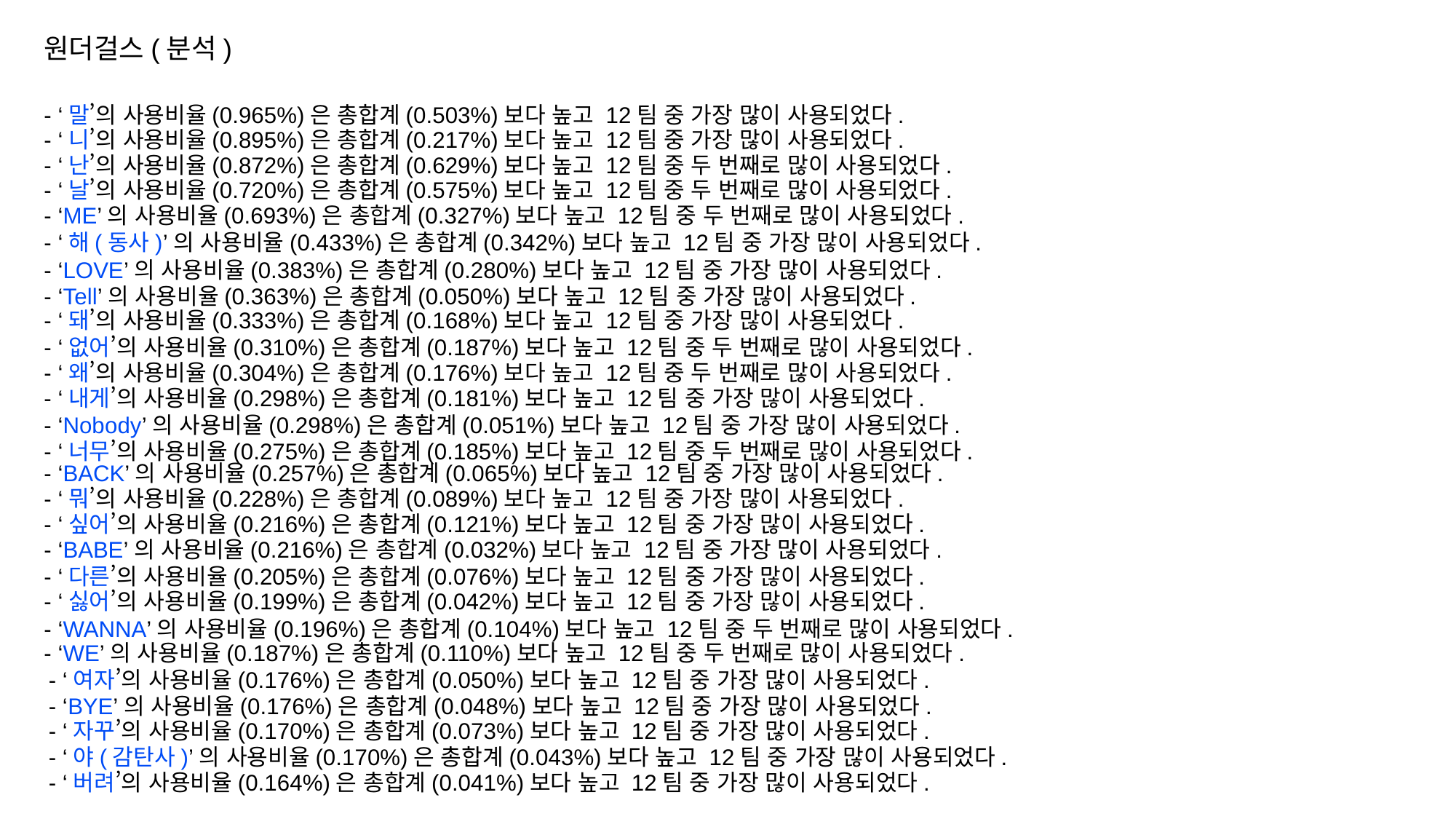

원더걸스(분석)
- ‘말’의 사용비율(0.965%)은 총합계(0.503%)보다 높고 12팀 중 가장 많이 사용되었다.
- ‘니’의 사용비율(0.895%)은 총합계(0.217%)보다 높고 12팀 중 가장 많이 사용되었다.
- ‘난’의 사용비율(0.872%)은 총합계(0.629%)보다 높고 12팀 중 두 번째로 많이 사용되었다.
- ‘날’의 사용비율(0.720%)은 총합계(0.575%)보다 높고 12팀 중 두 번째로 많이 사용되었다.
- ‘ME’의 사용비율(0.693%)은 총합계(0.327%)보다 높고 12팀 중 두 번째로 많이 사용되었다.
- ‘해(동사)’의 사용비율(0.433%)은 총합계(0.342%)보다 높고 12팀 중 가장 많이 사용되었다.
- ‘LOVE’의 사용비율(0.383%)은 총합계(0.280%)보다 높고 12팀 중 가장 많이 사용되었다.
- ‘Tell’의 사용비율(0.363%)은 총합계(0.050%)보다 높고 12팀 중 가장 많이 사용되었다.
- ‘돼’의 사용비율(0.333%)은 총합계(0.168%)보다 높고 12팀 중 가장 많이 사용되었다.
- ‘없어’의 사용비율(0.310%)은 총합계(0.187%)보다 높고 12팀 중 두 번째로 많이 사용되었다.
- ‘왜’의 사용비율(0.304%)은 총합계(0.176%)보다 높고 12팀 중 두 번째로 많이 사용되었다.
- ‘내게’의 사용비율(0.298%)은 총합계(0.181%)보다 높고 12팀 중 가장 많이 사용되었다.
- ‘Nobody’의 사용비율(0.298%)은 총합계(0.051%)보다 높고 12팀 중 가장 많이 사용되었다.
- ‘너무’의 사용비율(0.275%)은 총합계(0.185%)보다 높고 12팀 중 두 번째로 많이 사용되었다.
- ‘BACK’의 사용비율(0.257%)은 총합계(0.065%)보다 높고 12팀 중 가장 많이 사용되었다.
- ‘뭐’의 사용비율(0.228%)은 총합계(0.089%)보다 높고 12팀 중 가장 많이 사용되었다.
- ‘싶어’의 사용비율(0.216%)은 총합계(0.121%)보다 높고 12팀 중 가장 많이 사용되었다.
- ‘BABE’의 사용비율(0.216%)은 총합계(0.032%)보다 높고 12팀 중 가장 많이 사용되었다.
- ‘다른’의 사용비율(0.205%)은 총합계(0.076%)보다 높고 12팀 중 가장 많이 사용되었다.
- ‘싫어’의 사용비율(0.199%)은 총합계(0.042%)보다 높고 12팀 중 가장 많이 사용되었다.
- ‘WANNA’의 사용비율(0.196%)은 총합계(0.104%)보다 높고 12팀 중 두 번째로 많이 사용되었다.
- ‘WE’의 사용비율(0.187%)은 총합계(0.110%)보다 높고 12팀 중 두 번째로 많이 사용되었다.
- ‘여자’의 사용비율(0.176%)은 총합계(0.050%)보다 높고 12팀 중 가장 많이 사용되었다.
- ‘BYE’의 사용비율(0.176%)은 총합계(0.048%)보다 높고 12팀 중 가장 많이 사용되었다.
- ‘자꾸’의 사용비율(0.170%)은 총합계(0.073%)보다 높고 12팀 중 가장 많이 사용되었다.
- ‘야(감탄사)’의 사용비율(0.170%)은 총합계(0.043%)보다 높고 12팀 중 가장 많이 사용되었다.
- ‘버려’의 사용비율(0.164%)은 총합계(0.041%)보다 높고 12팀 중 가장 많이 사용되었다.